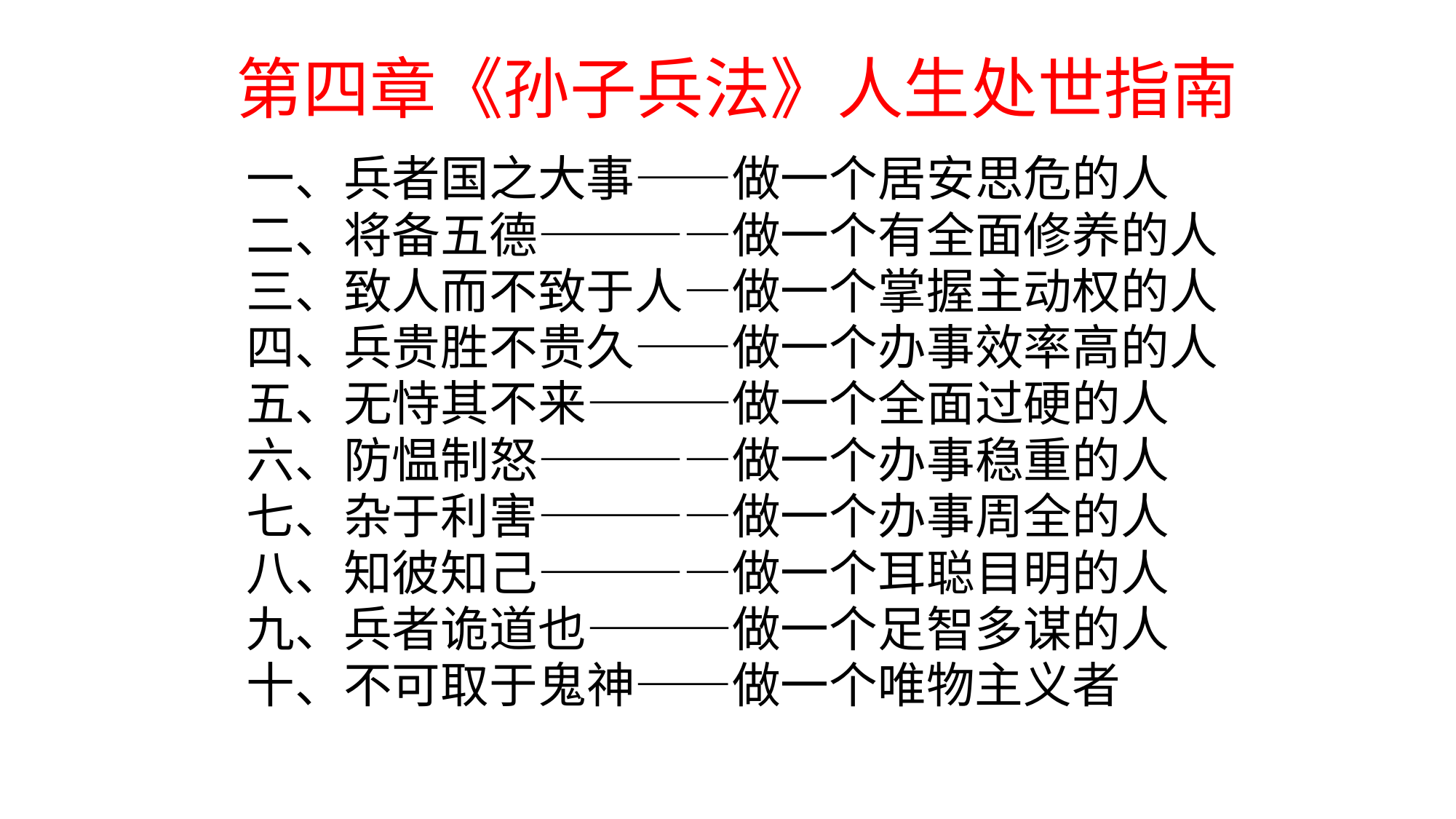

第四章《孙子兵法》人生处世指南
	一、兵者国之大事——做一个居安思危的人
	二、将备五德————做一个有全面修养的人
	三、致人而不致于人—做一个掌握主动权的人
	四、兵贵胜不贵久——做一个办事效率高的人
	五、无恃其不来———做一个全面过硬的人
	六、防愠制怒————做一个办事稳重的人
	七、杂于利害————做一个办事周全的人
	八、知彼知己————做一个耳聪目明的人
	九、兵者诡道也———做一个足智多谋的人
	十、不可取于鬼神——做一个唯物主义者